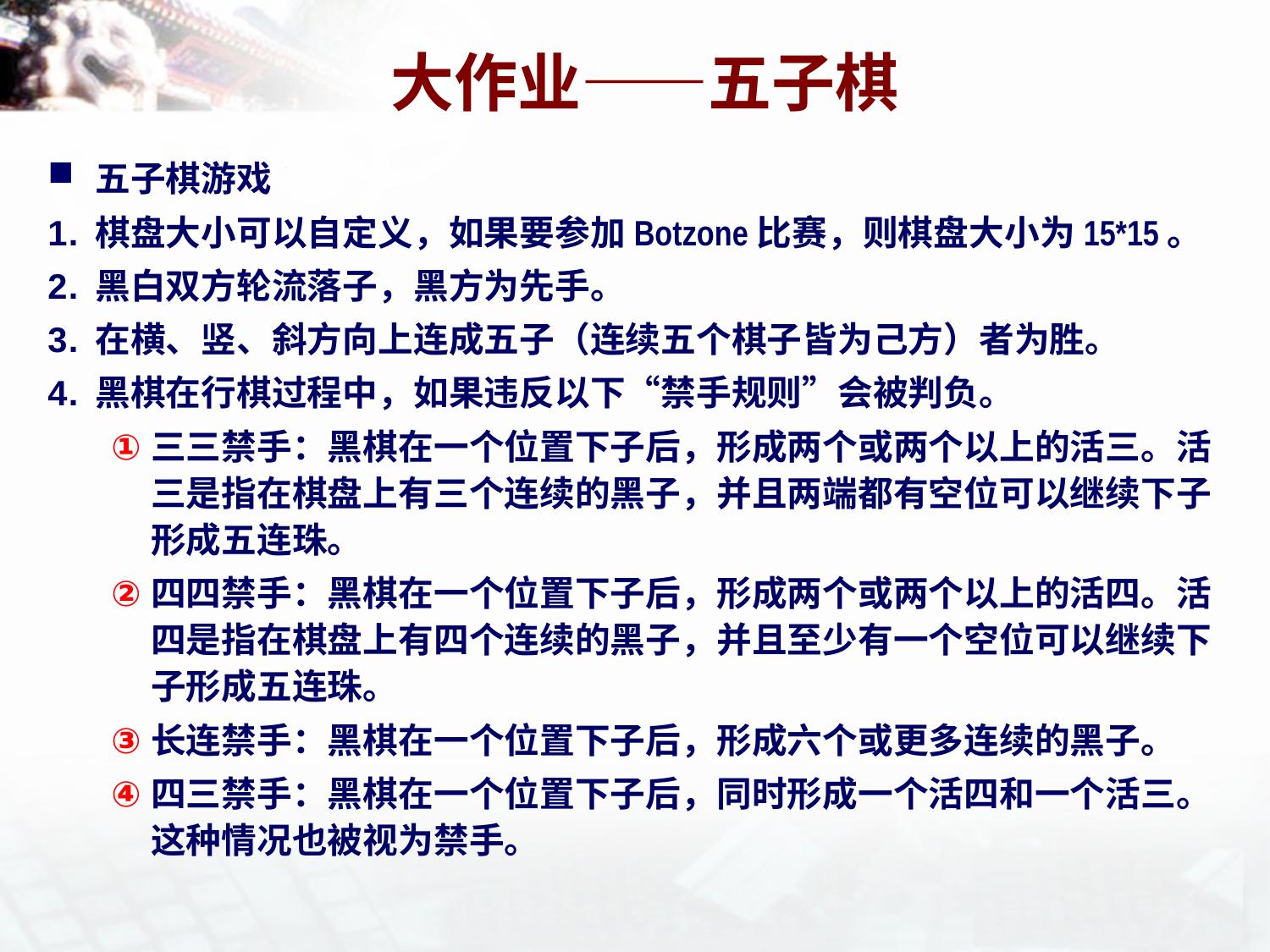

# 大作业——五子棋
五子棋游戏
棋盘大小可以自定义，如果要参加Botzone比赛，则棋盘大小为15*15。
黑白双方轮流落子，黑方为先手。
在横、竖、斜方向上连成五子（连续五个棋子皆为己方）者为胜。
黑棋在行棋过程中，如果违反以下“禁手规则”会被判负。
三三禁手：黑棋在一个位置下子后，形成两个或两个以上的活三。活三是指在棋盘上有三个连续的黑子，并且两端都有空位可以继续下子形成五连珠。
四四禁手：黑棋在一个位置下子后，形成两个或两个以上的活四。活四是指在棋盘上有四个连续的黑子，并且至少有一个空位可以继续下子形成五连珠。
长连禁手：黑棋在一个位置下子后，形成六个或更多连续的黑子。
四三禁手：黑棋在一个位置下子后，同时形成一个活四和一个活三。这种情况也被视为禁手。